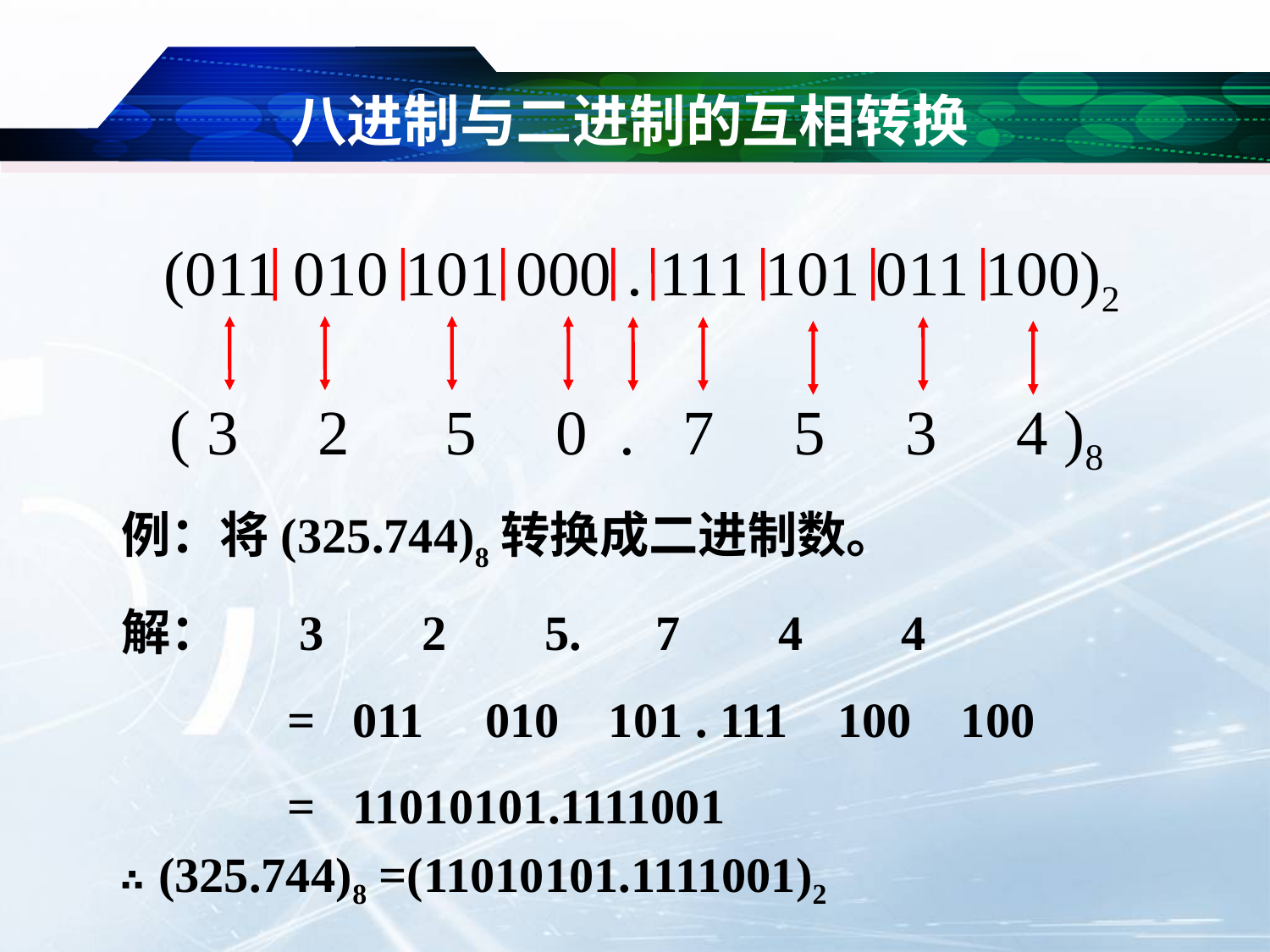

# 八进制与二进制的互相转换
(011 010 101 000 . 111 101 011 100)2

( 3     2      5     0  .   7     5     3     4 )8
例：将(325.744)8转换成二进制数。
解：      3        2        5.      7        4        4
		=   011     010    101 . 111    100    100
		=   11010101.1111001
     ∴ (325.744)8 =(11010101.1111001)2